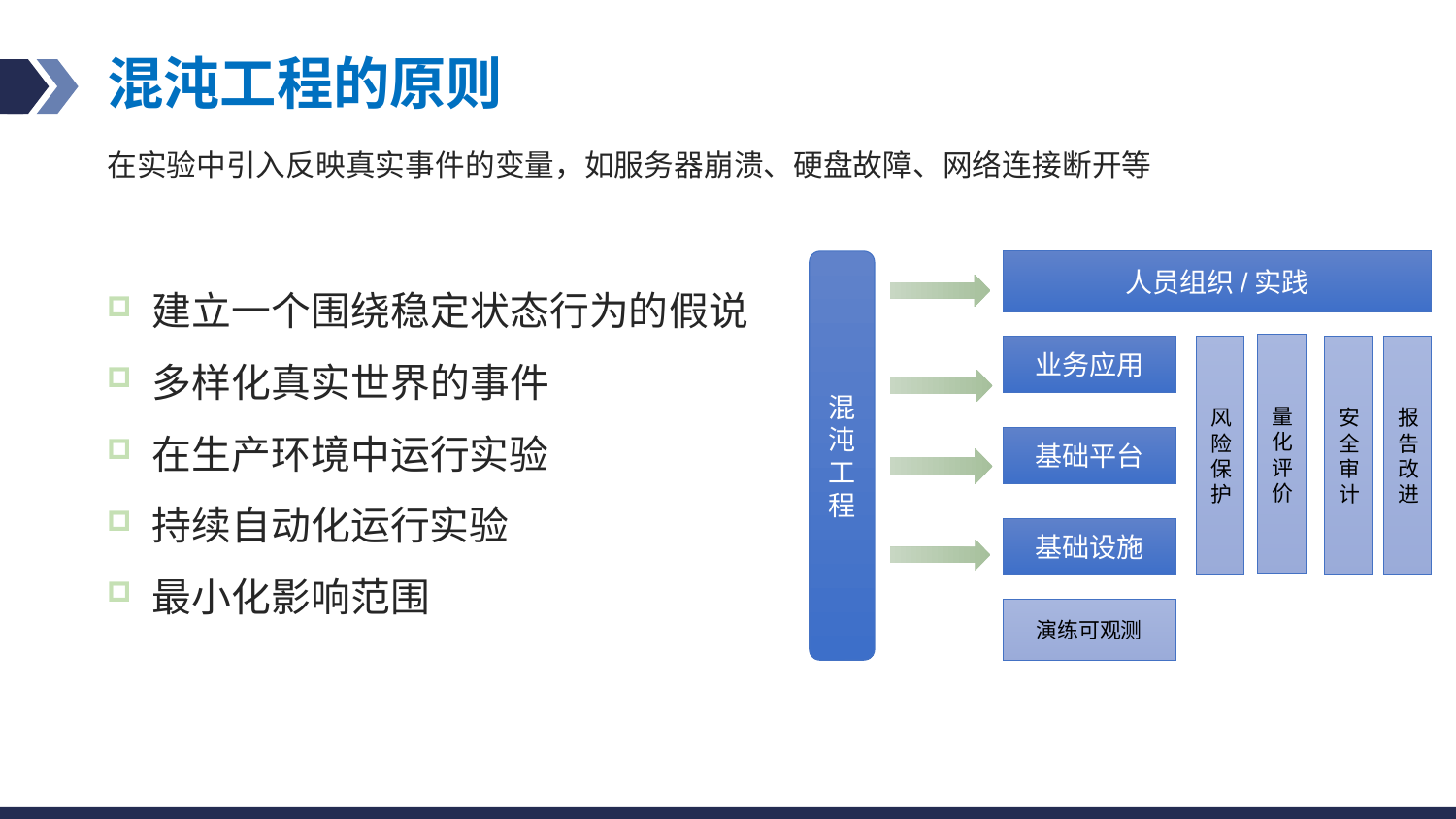

# 混沌工程的原则
在实验中引入反映真实事件的变量，如服务器崩溃、硬盘故障、网络连接断开等
计划/报告
混沌工程
人员组织/实践

量化评价
业务应用
风险保护
安全审计
报告改进
故障注入

故障注入
基础平台

故障注入
基础设施

演练可观测
建立一个围绕稳定状态行为的假说
多样化真实世界的事件
在生产环境中运行实验
持续自动化运行实验
最小化影响范围